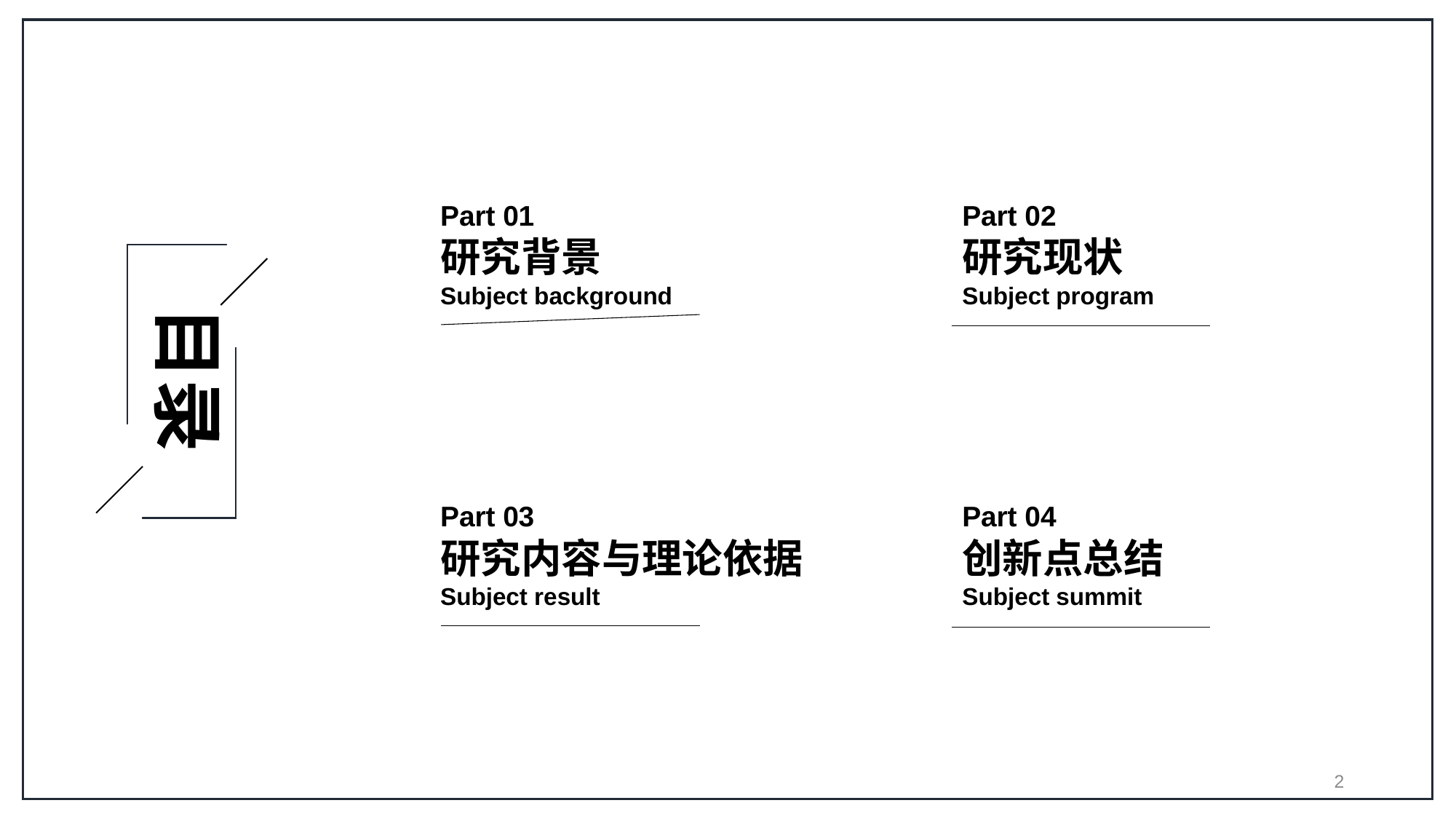

Part 01
研究背景
Subject background
Part 02
研究现状
Subject program

目录
Part 04
创新点总结
Subject summit
Part 03
研究内容与理论依据
Subject result
2